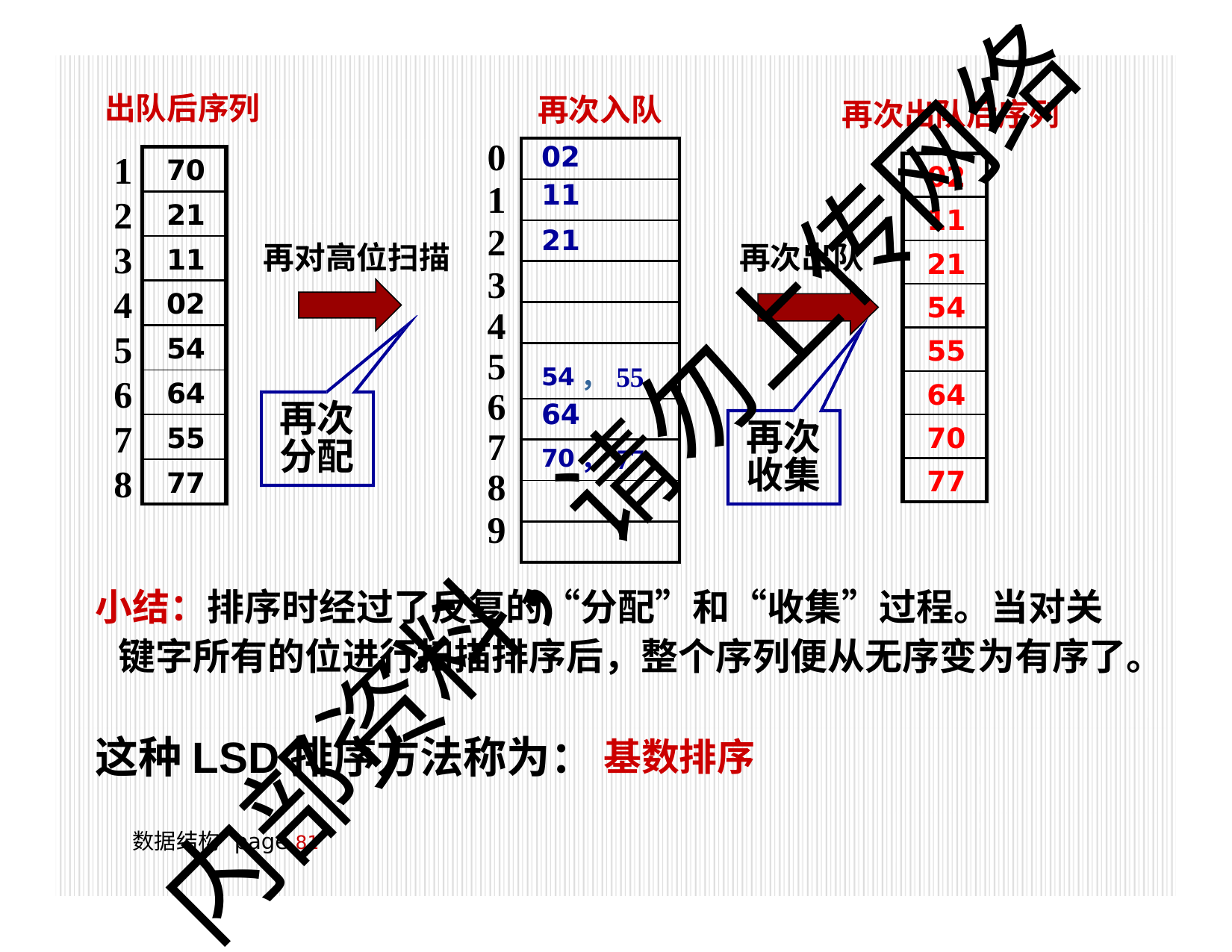

出队后序列
再次入队
再次出队后序列
0
1
2
3
4
5
6
7
8
9
| 02 |
| --- |
| 11 |
| 21 |
|  |
|  |
| 54，55 |
| 64 |
| 70，77 |
|  |
|  |
1
2
3
4
5
6
7
8
| 70 |
| --- |
| 21 |
| 11 |
| 02 |
| 54 |
| 64 |
| 55 |
| 77 |
| 02 |
| --- |
| 11 |
| 21 |
| 54 |
| 55 |
| 64 |
| 70 |
| 77 |
再对高位扫描
再次出队

再次 分配
再次 收集
内部资料，请勿上传网络
小结：排序时经过了反复的“分配”和“收集”过程。当对关
键字所有的位进行扫描排序后，整个序列便从无序变为有序了。
这种LSD排序方法称为： 基数排序
数据结构 page 81